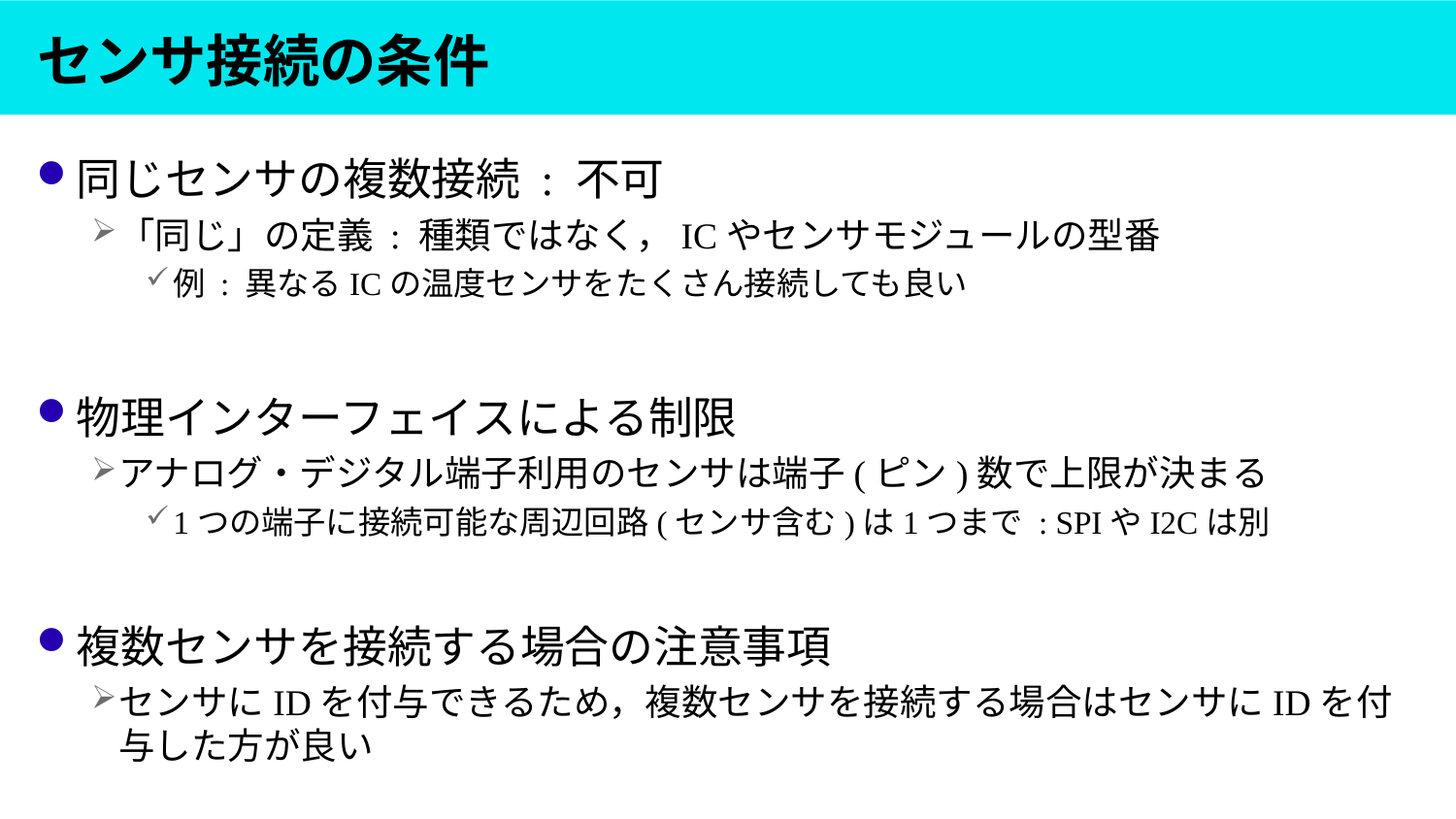

# センサ接続の条件
同じセンサの複数接続 : 不可
「同じ」の定義 : 種類ではなく，ICやセンサモジュールの型番
例 : 異なるICの温度センサをたくさん接続しても良い

物理インターフェイスによる制限
アナログ・デジタル端子利用のセンサは端子(ピン)数で上限が決まる
1つの端子に接続可能な周辺回路(センサ含む)は1つまで : SPIやI2Cは別

複数センサを接続する場合の注意事項
センサにIDを付与できるため，複数センサを接続する場合はセンサにIDを付与した方が良い